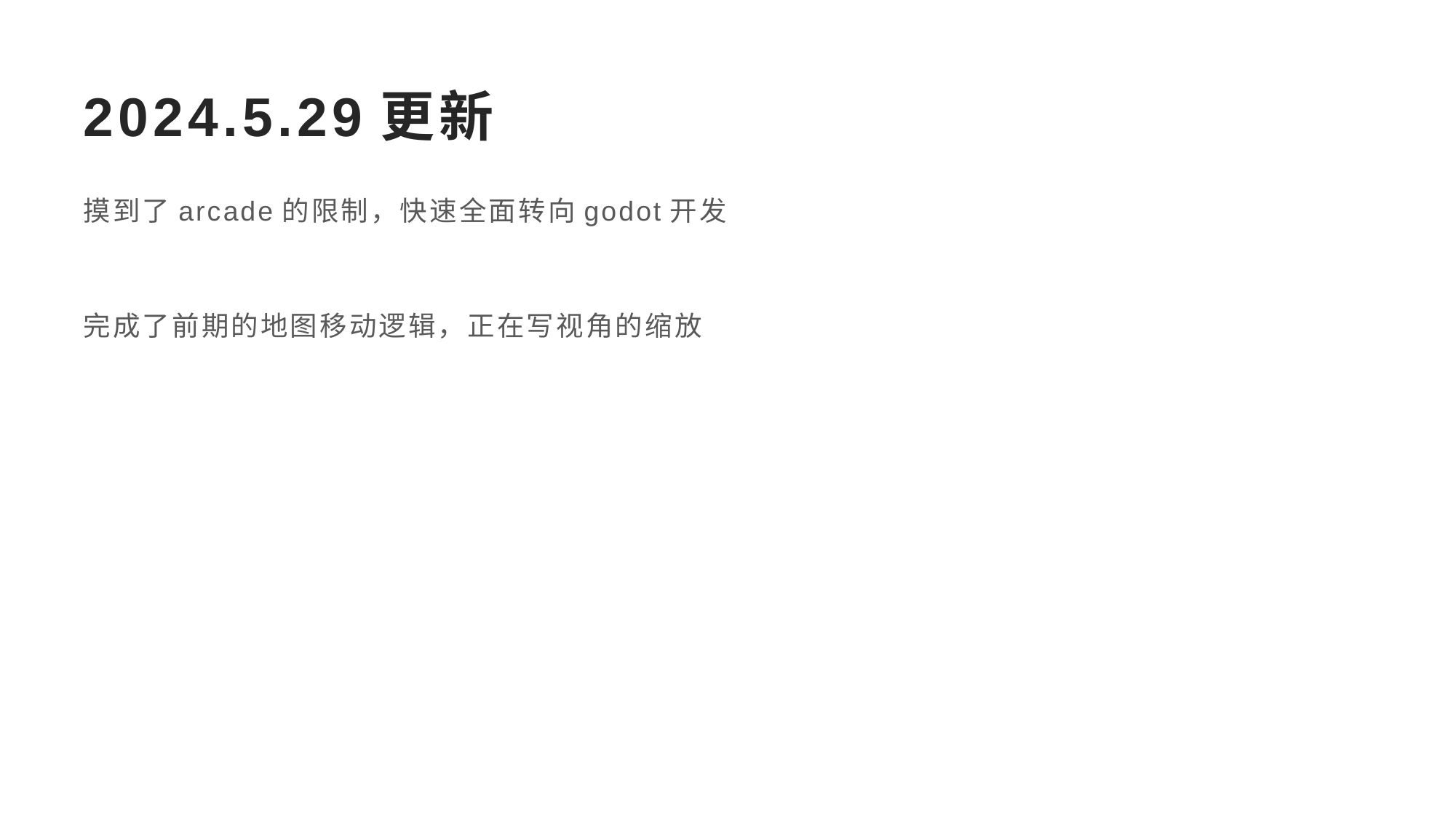

# 2024.5.29更新
摸到了arcade的限制，快速全面转向godot开发

完成了前期的地图移动逻辑，正在写视角的缩放